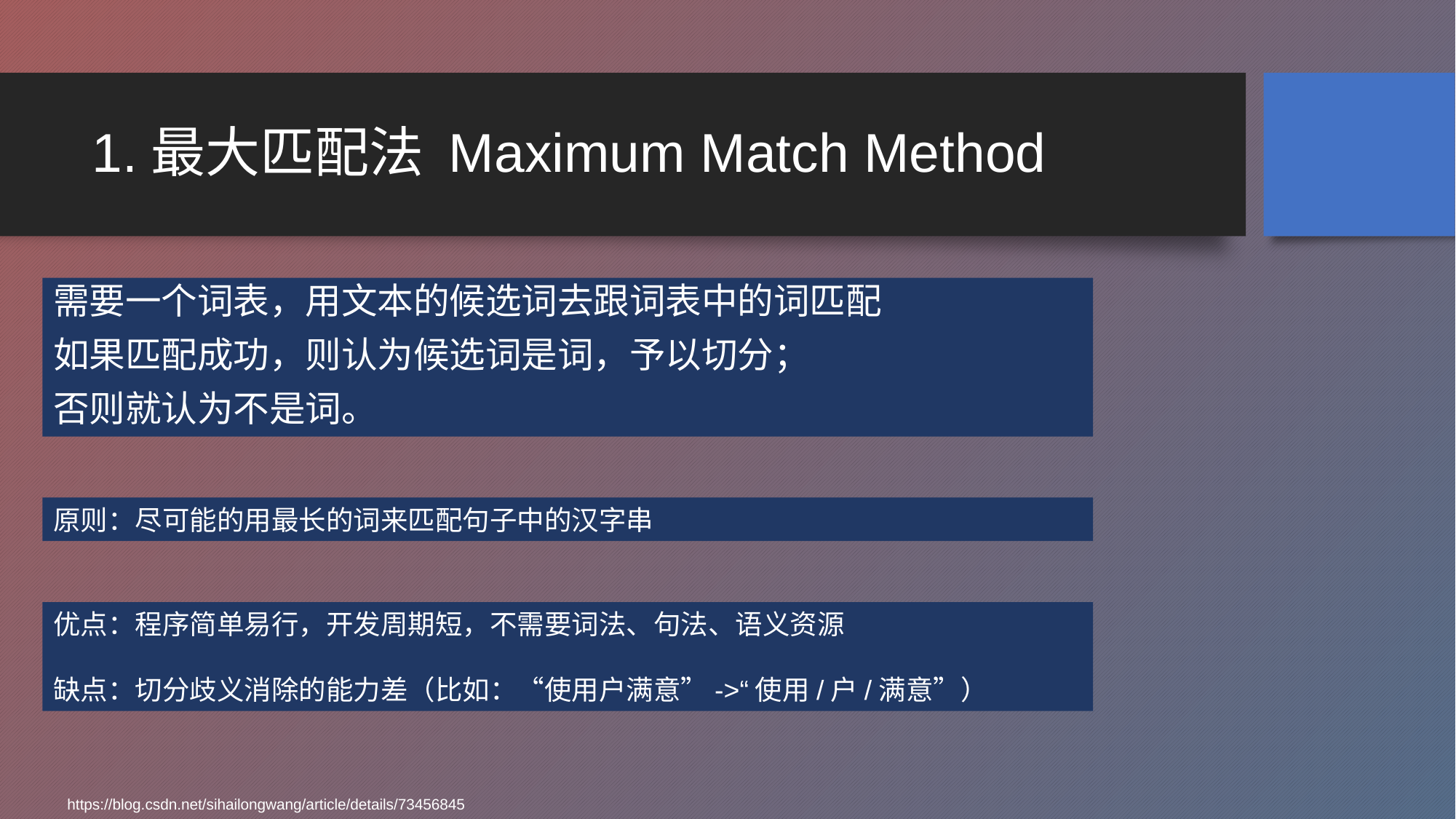

# 1.最大匹配法 Maximum Match Method
需要一个词表，用文本的候选词去跟词表中的词匹配
如果匹配成功，则认为候选词是词，予以切分；
否则就认为不是词。

原则：尽可能的用最长的词来匹配句子中的汉字串
优点：程序简单易行，开发周期短，不需要词法、句法、语义资源

缺点：切分歧义消除的能力差（比如：“使用户满意”->“使用/户/满意”）
https://blog.csdn.net/sihailongwang/article/details/73456845